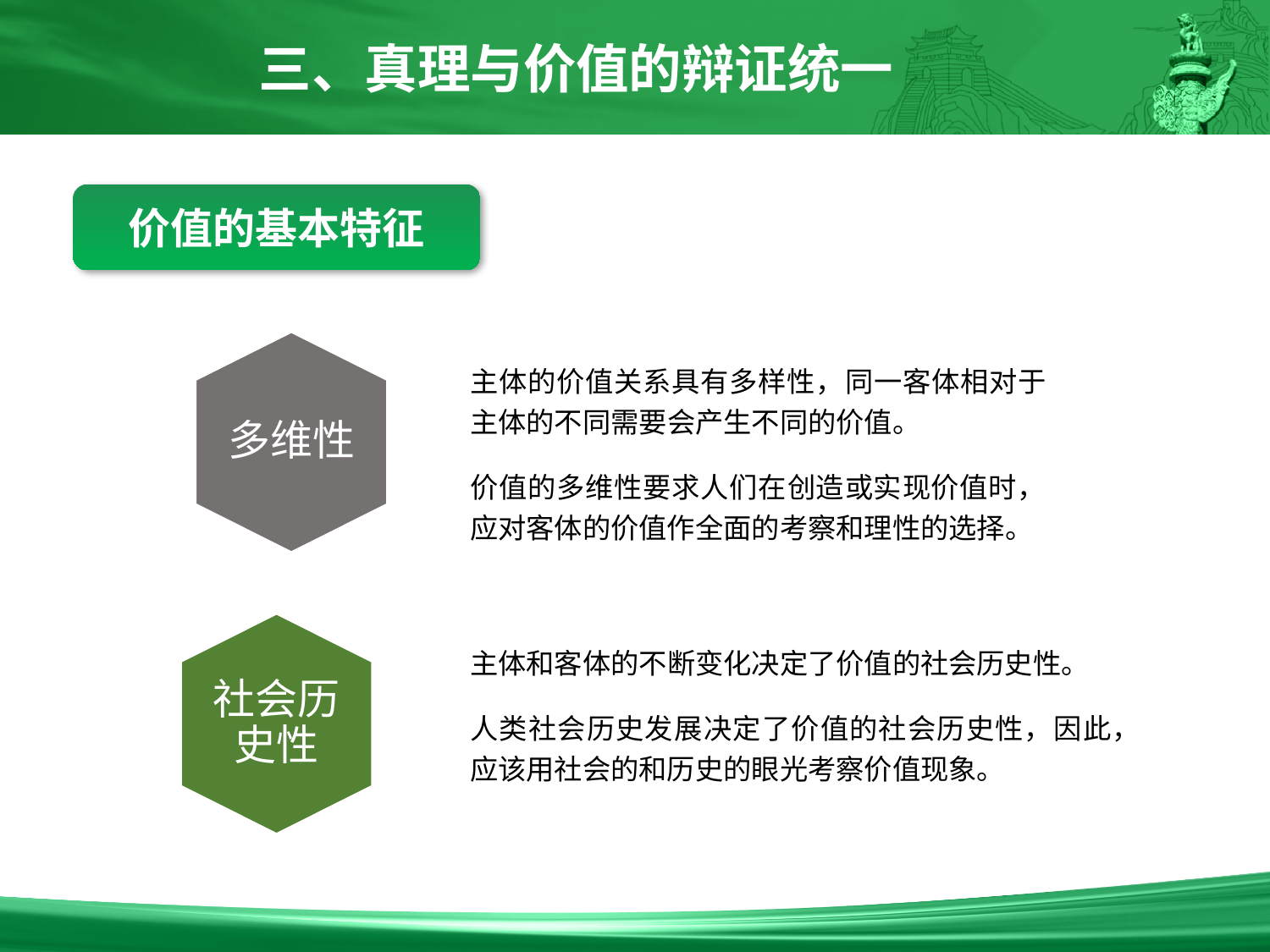

三、真理与价值的辩证统一
价值的基本特征
多维性
主体的价值关系具有多样性，同一客体相对于主体的不同需要会产生不同的价值。
价值的多维性要求人们在创造或实现价值时，应对客体的价值作全面的考察和理性的选择。
社会历史性
主体和客体的不断变化决定了价值的社会历史性。
人类社会历史发展决定了价值的社会历史性，因此，应该用社会的和历史的眼光考察价值现象。